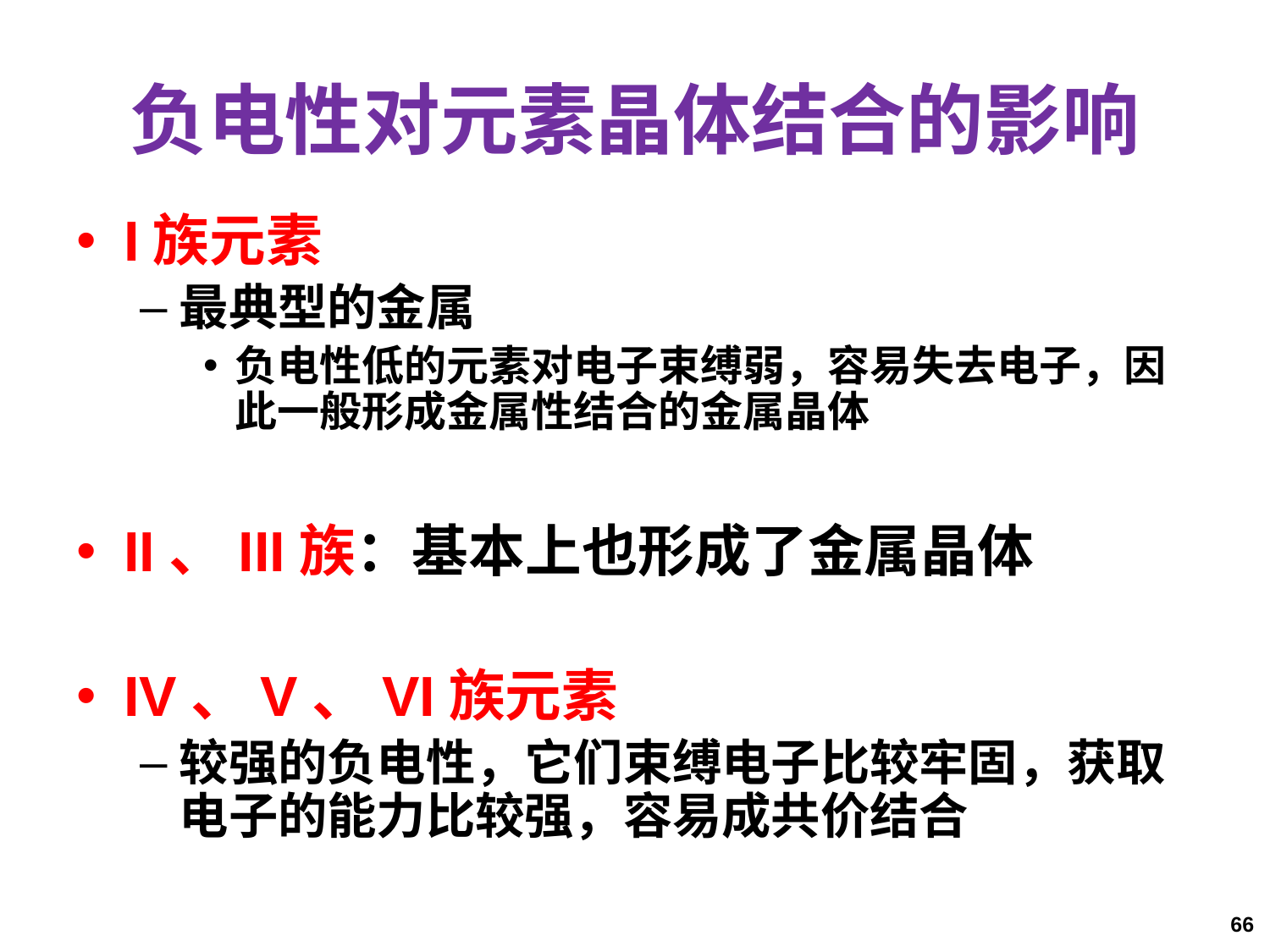

# 负电性对元素晶体结合的影响
I族元素
最典型的金属
负电性低的元素对电子束缚弱，容易失去电子，因此一般形成金属性结合的金属晶体

II、III族：基本上也形成了金属晶体

IV、V、VI族元素
较强的负电性，它们束缚电子比较牢固，获取电子的能力比较强，容易成共价结合
66